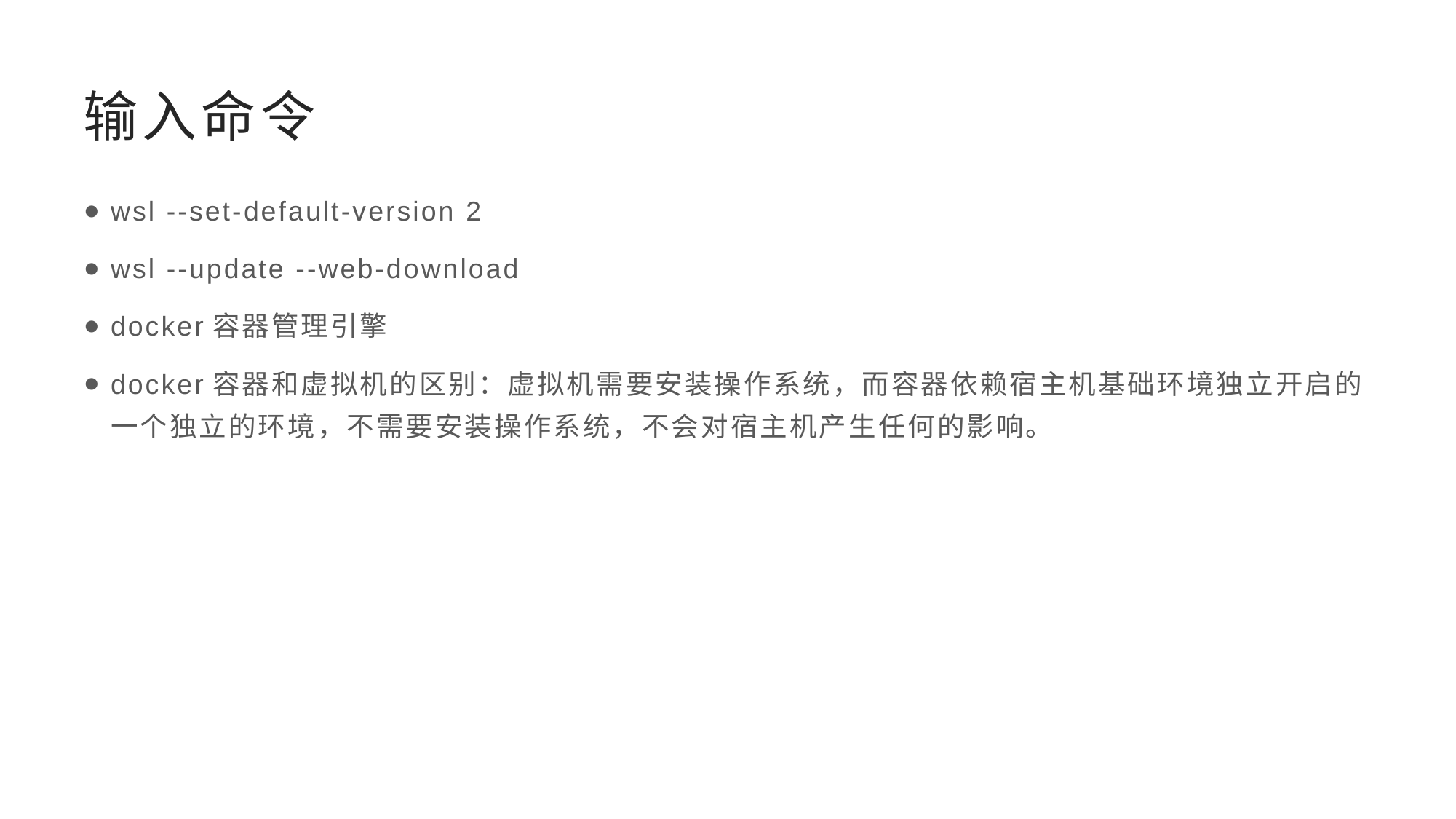

# 输入命令
wsl --set-default-version 2
wsl --update --web-download
docker容器管理引擎
docker容器和虚拟机的区别：虚拟机需要安装操作系统，而容器依赖宿主机基础环境独立开启的一个独立的环境，不需要安装操作系统，不会对宿主机产生任何的影响。